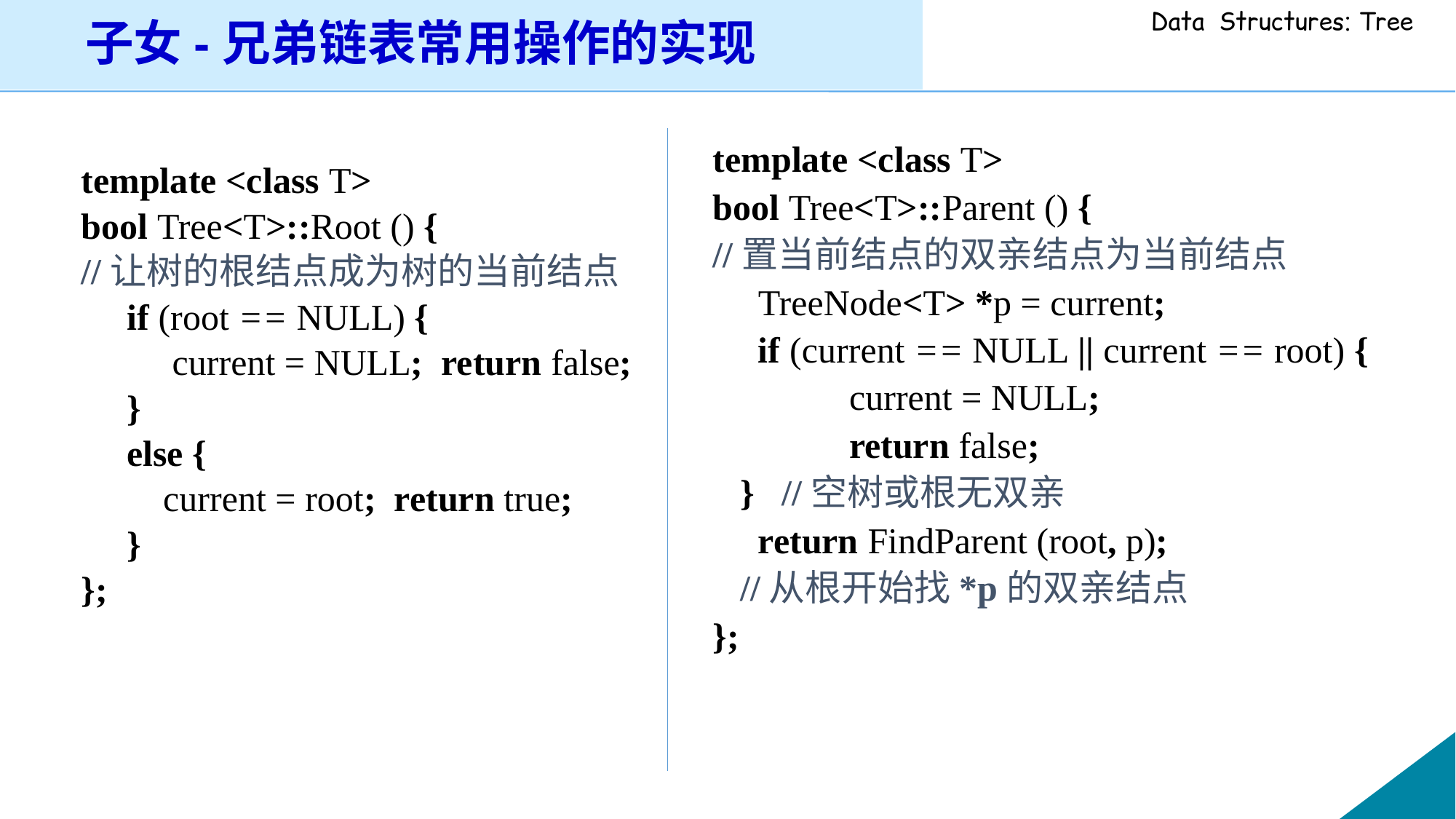

# 子女-兄弟链表常用操作的实现
template <class T>
bool Tree<T>::Parent () {
//置当前结点的双亲结点为当前结点
     TreeNode<T> *p = current;
     if (current == NULL || current == root) {
		current = NULL;
		return false;
	}   //空树或根无双亲
     return FindParent (root, p);
	//从根开始找*p的双亲结点
};
template <class T>
bool Tree<T>::Root () {
//让树的根结点成为树的当前结点
     if (root == NULL) {
          current = NULL;  return false;
     }
     else {
         current = root;  return true;
     }
};